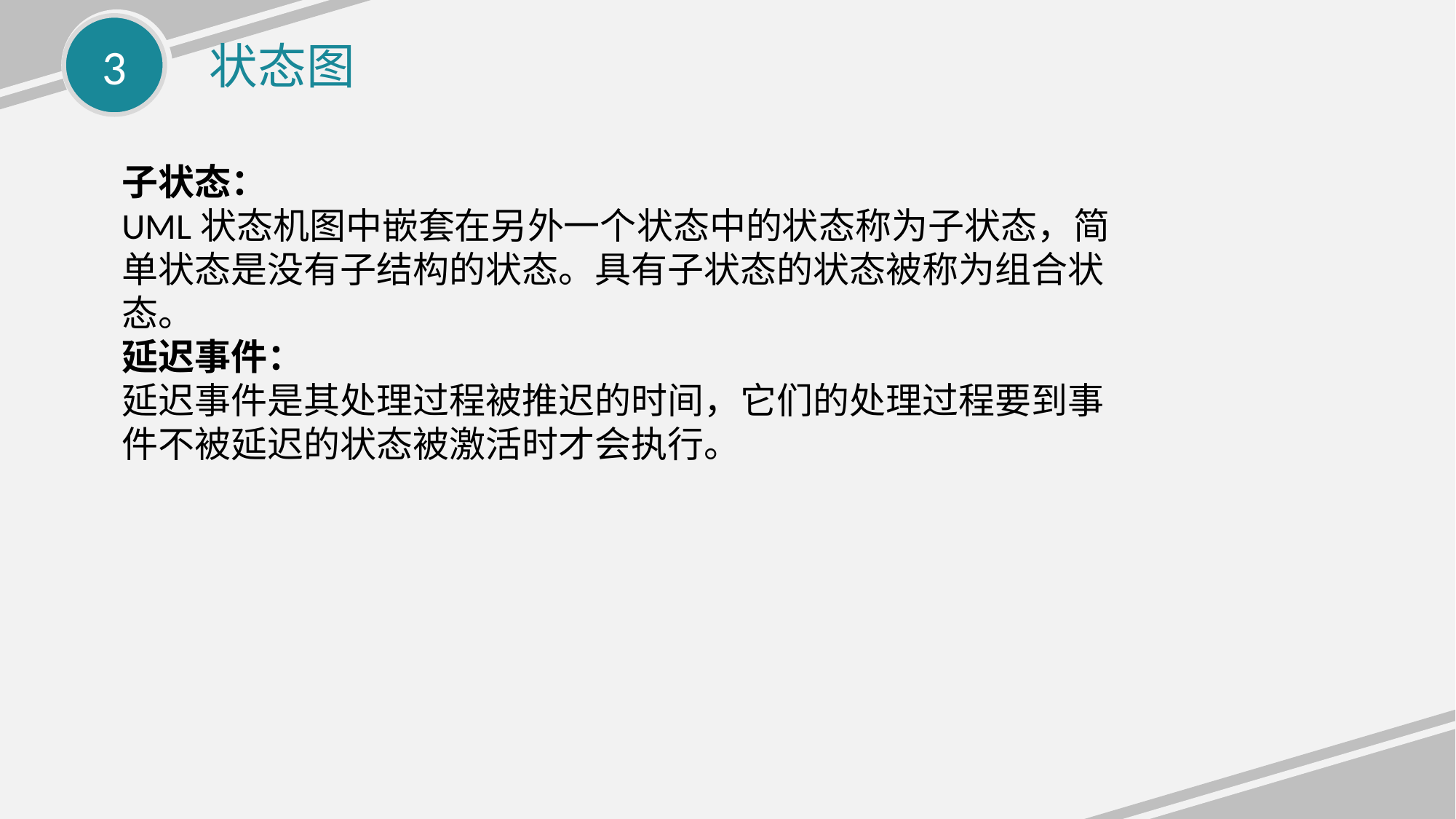

3
状态图
子状态：
UML状态机图中嵌套在另外一个状态中的状态称为子状态，简单状态是没有子结构的状态。具有子状态的状态被称为组合状态。
延迟事件：
延迟事件是其处理过程被推迟的时间，它们的处理过程要到事件不被延迟的状态被激活时才会执行。